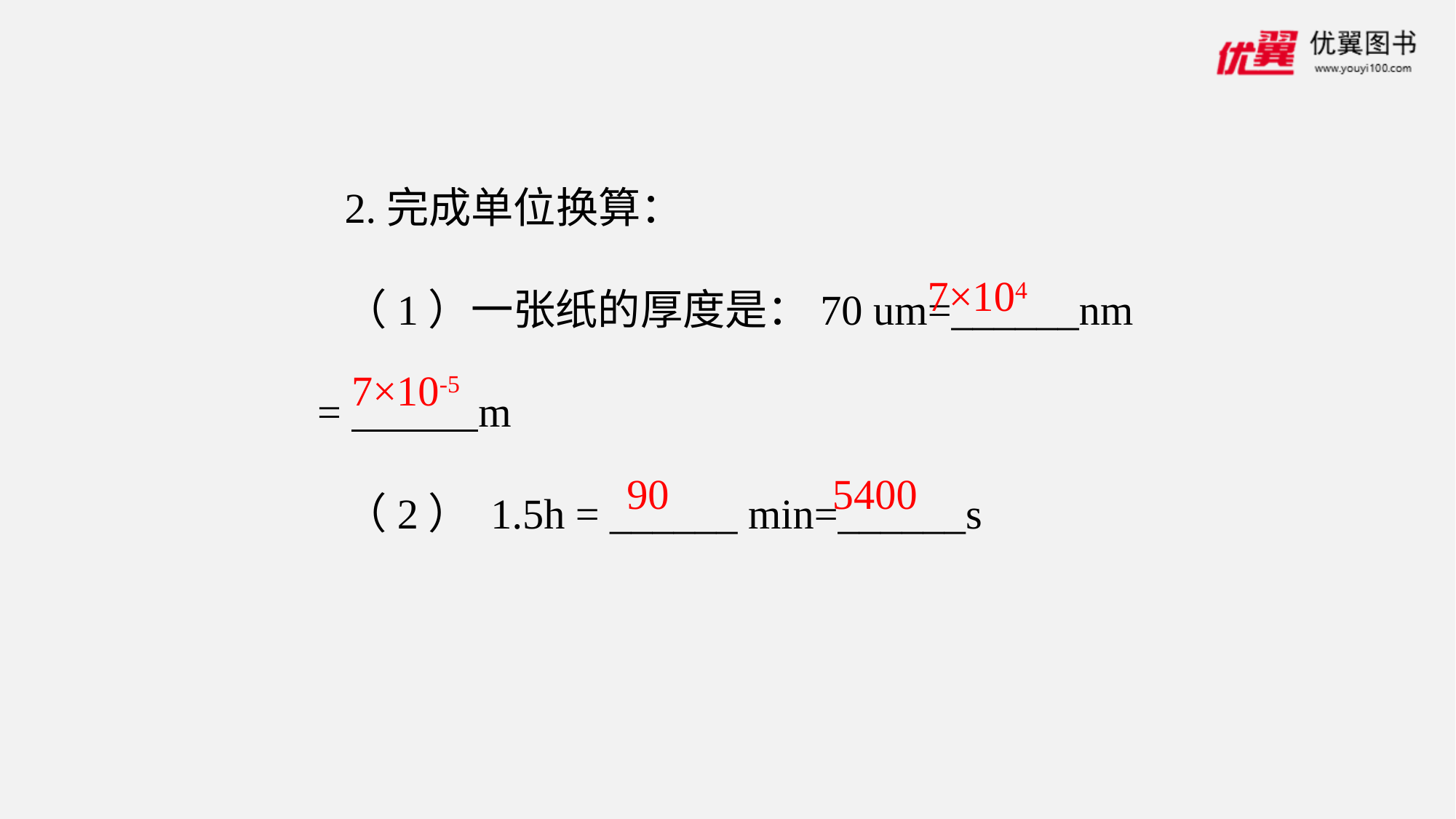

2.完成单位换算：
（1）一张纸的厚度是：70 um=______nm =             m
（2） 1.5h = ______ min=______s
7×104
7×10-5
90
5400